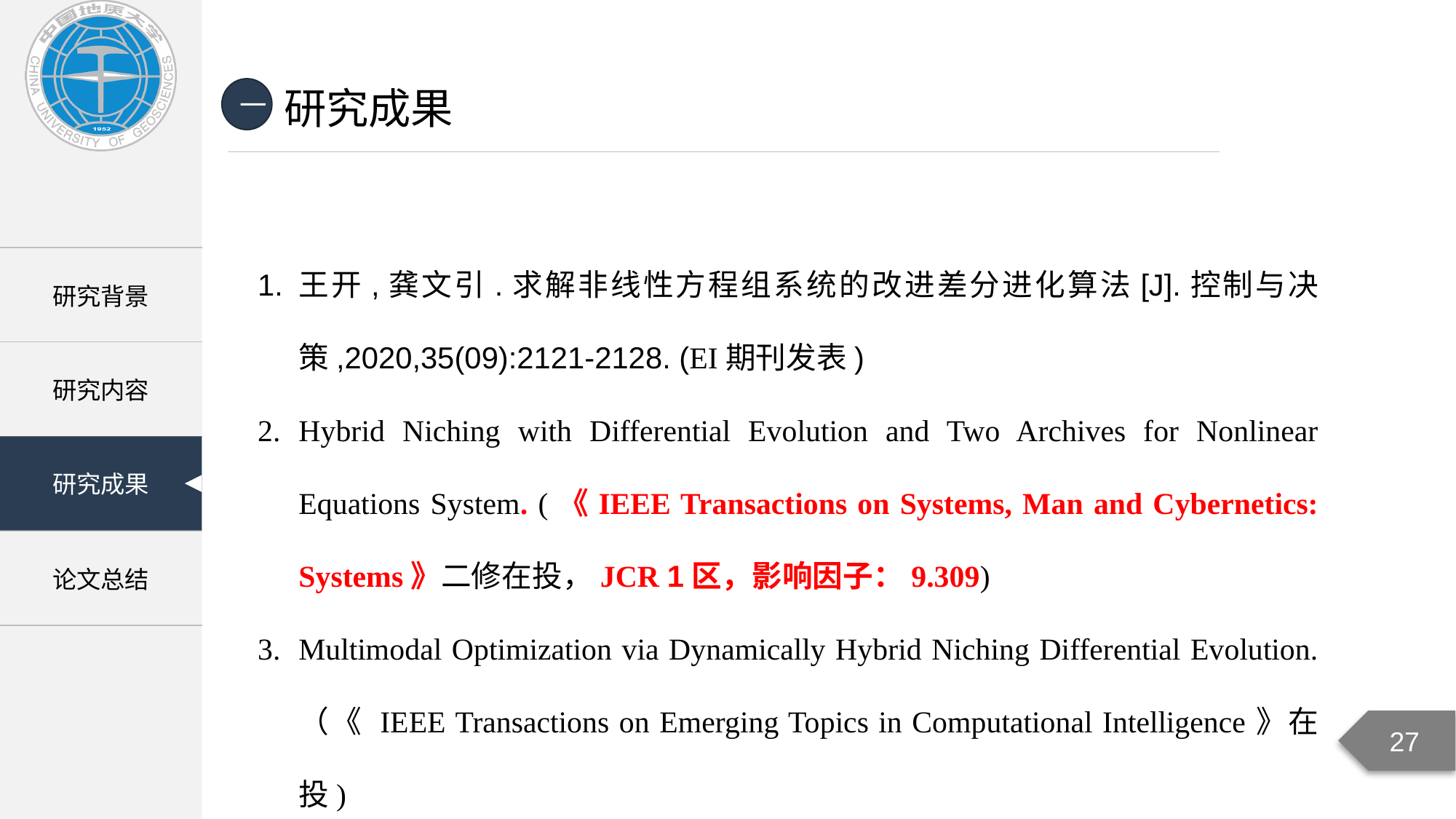

研究成果
一
王开,龚文引.求解非线性方程组系统的改进差分进化算法[J].控制与决策,2020,35(09):2121-2128. (EI期刊发表)
Hybrid Niching with Differential Evolution and Two Archives for Nonlinear Equations System. (《IEEE Transactions on Systems, Man and Cybernetics: Systems》二修在投，JCR 1区，影响因子：9.309)
Multimodal Optimization via Dynamically Hybrid Niching Differential Evolution. （《 IEEE Transactions on Emerging Topics in Computational Intelligence》在投)